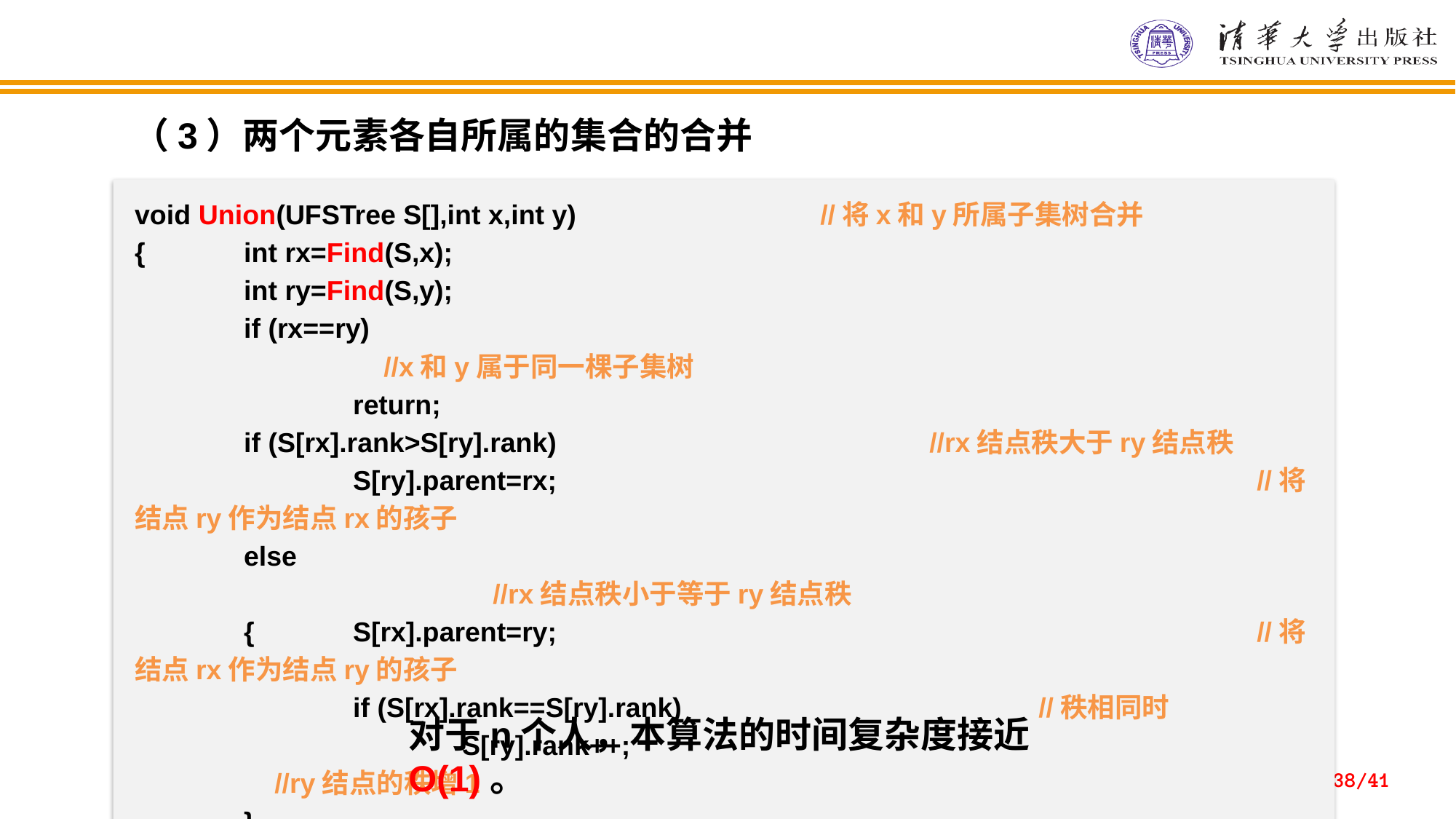

（3）两个元素各自所属的集合的合并
void Union(UFSTree S[],int x,int y)		    //将x和y所属子集树合并
{ 	int rx=Find(S,x);
	int ry=Find(S,y);
	if (rx==ry)										    //x和y属于同一棵子集树
		return;
	if (S[rx].rank>S[ry].rank)				    //rx结点秩大于ry结点秩
		S[ry].parent=rx;							    //将结点ry作为结点rx的孩子
	else												    //rx结点秩小于等于ry结点秩
	{	S[rx].parent=ry;							    //将结点rx作为结点ry的孩子
		if (S[rx].rank==S[ry].rank)			    //秩相同时
			S[ry].rank++;							    //ry结点的秩增1
	}
}
对于n个人，本算法的时间复杂度接近O(1)。